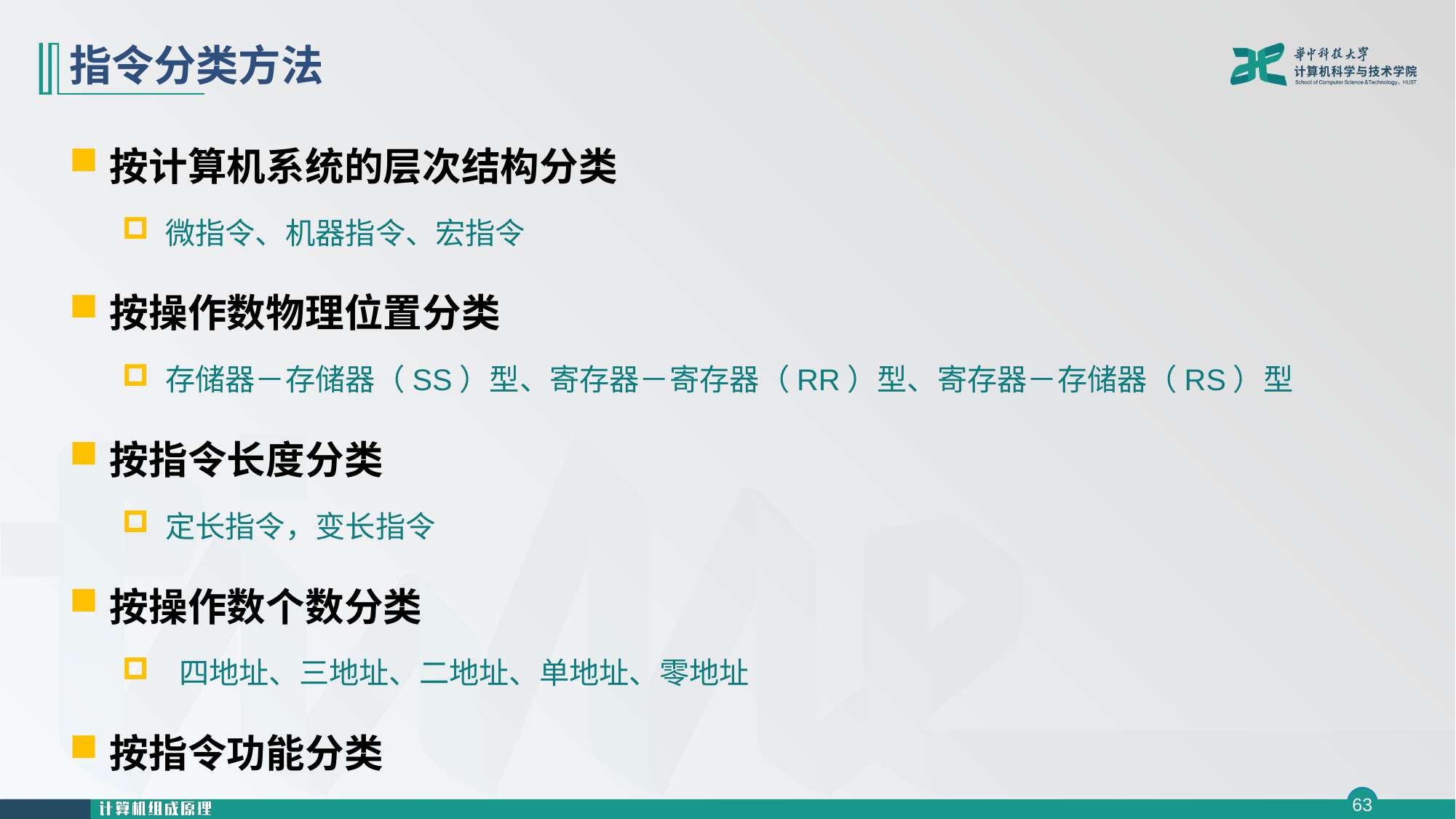

# 指令分类方法
按计算机系统的层次结构分类
微指令、机器指令、宏指令
按操作数物理位置分类
存储器－存储器（SS）型、寄存器－寄存器（RR）型、寄存器－存储器（RS）型
按指令长度分类
定长指令，变长指令
按操作数个数分类
 四地址、三地址、二地址、单地址、零地址
按指令功能分类